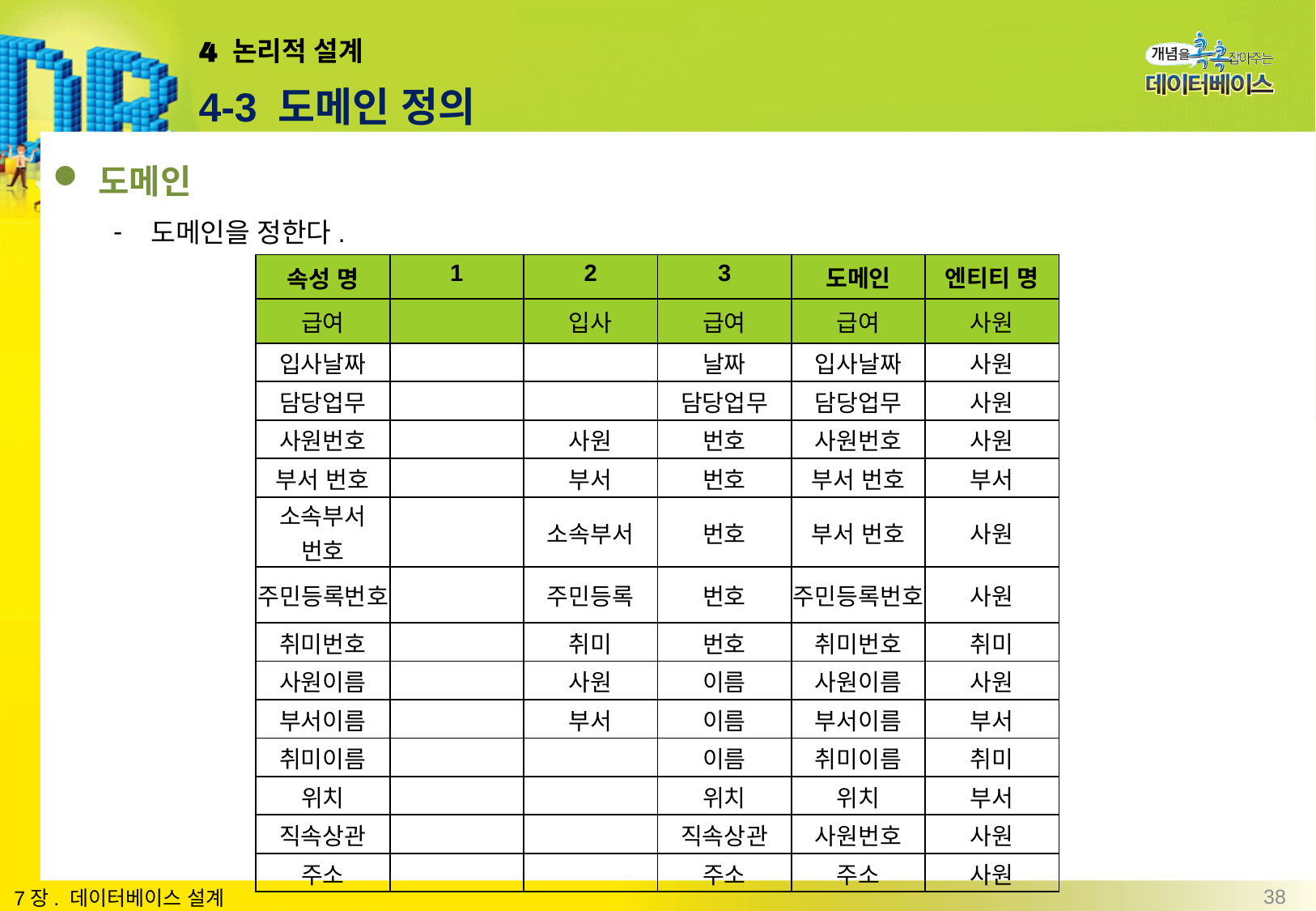

# 4 논리적 설계
4-3 도메인 정의
도메인
도메인을 정한다.
| 속성 명 | 1 | 2 | 3 | 도메인 | 엔티티 명 |
| --- | --- | --- | --- | --- | --- |
| 급여 |  | 입사 | 급여 | 급여 | 사원 |
| 입사날짜 |  |  | 날짜 | 입사날짜 | 사원 |
| 담당업무 |  |  | 담당업무 | 담당업무 | 사원 |
| 사원번호 |  | 사원 | 번호 | 사원번호 | 사원 |
| 부서 번호 |  | 부서 | 번호 | 부서 번호 | 부서 |
| 소속부서 번호 |  | 소속부서 | 번호 | 부서 번호 | 사원 |
| 주민등록번호 |  | 주민등록 | 번호 | 주민등록번호 | 사원 |
| 취미번호 |  | 취미 | 번호 | 취미번호 | 취미 |
| 사원이름 |  | 사원 | 이름 | 사원이름 | 사원 |
| 부서이름 |  | 부서 | 이름 | 부서이름 | 부서 |
| 취미이름 |  |  | 이름 | 취미이름 | 취미 |
| 위치 |  |  | 위치 | 위치 | 부서 |
| 직속상관 |  |  | 직속상관 | 사원번호 | 사원 |
| 주소 |  |  | 주소 | 주소 | 사원 |
38